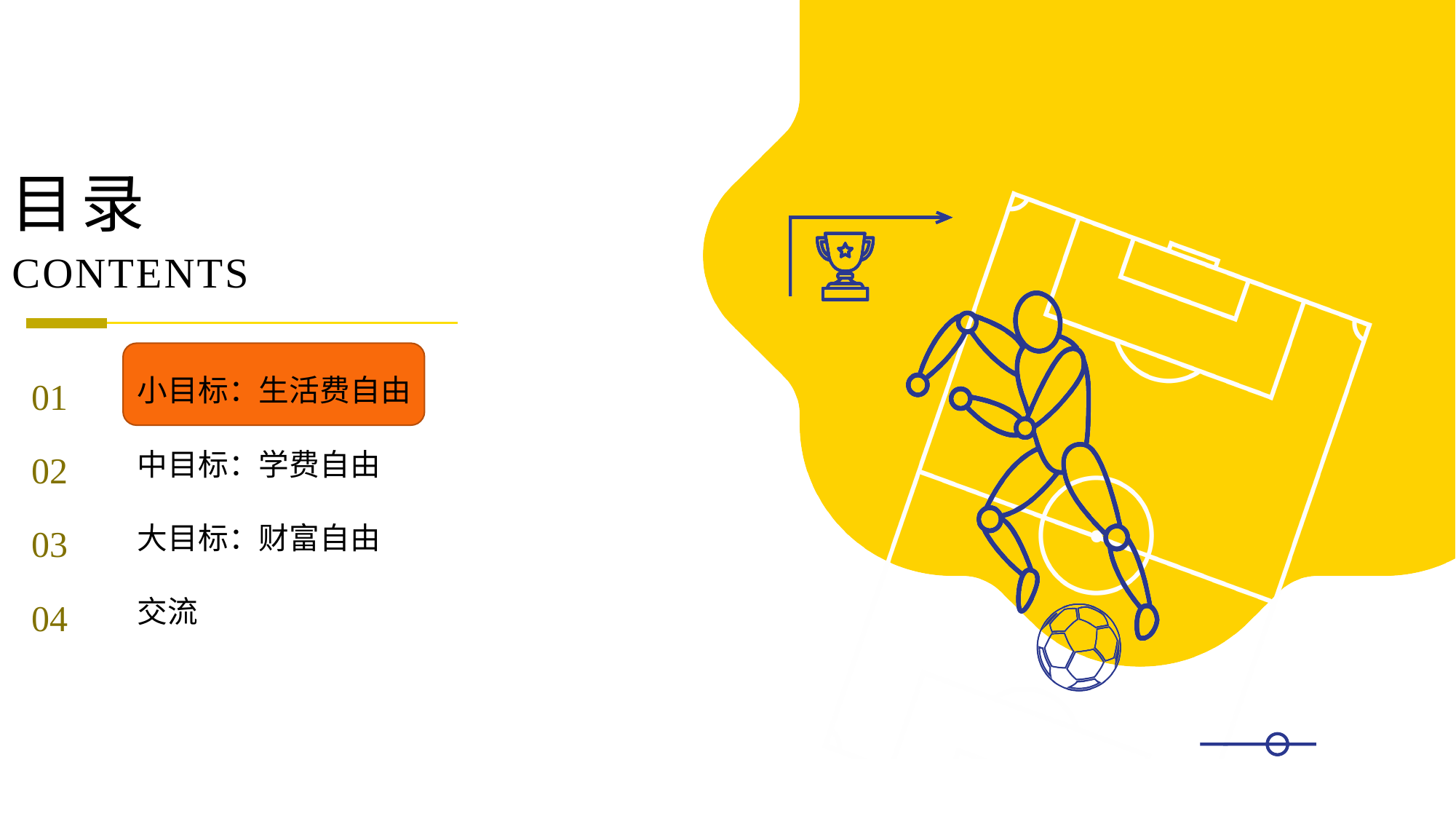

目录
CONTENTS

01
小目标：生活费自由
02
中目标：学费自由
03
大目标：财富自由
04
交流